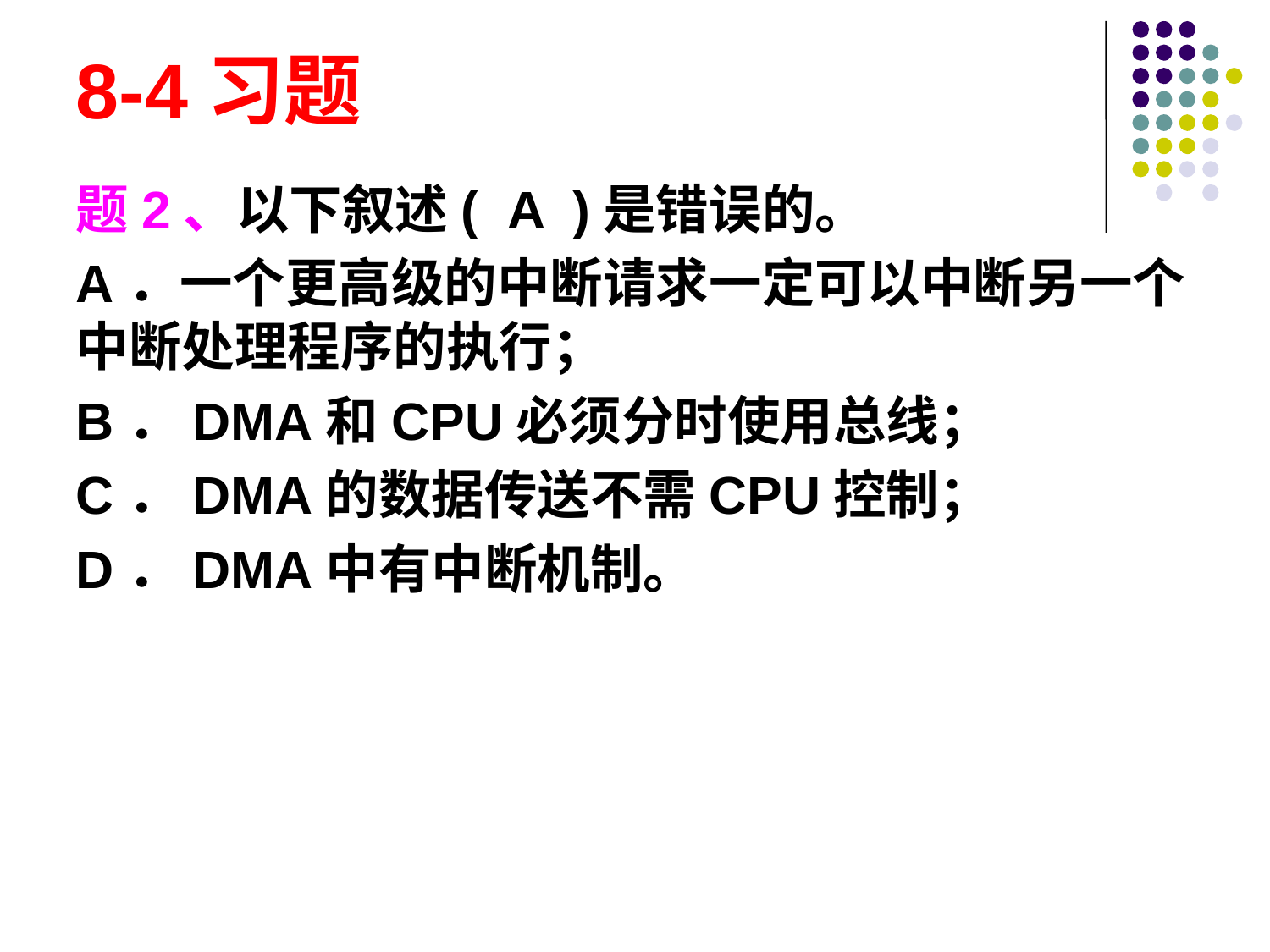

# 8-4习题
题2、以下叙述(  A  )是错误的。
A．一个更高级的中断请求一定可以中断另一个中断处理程序的执行；
B．DMA和CPU必须分时使用总线；
C．DMA的数据传送不需CPU控制；
D．DMA中有中断机制。